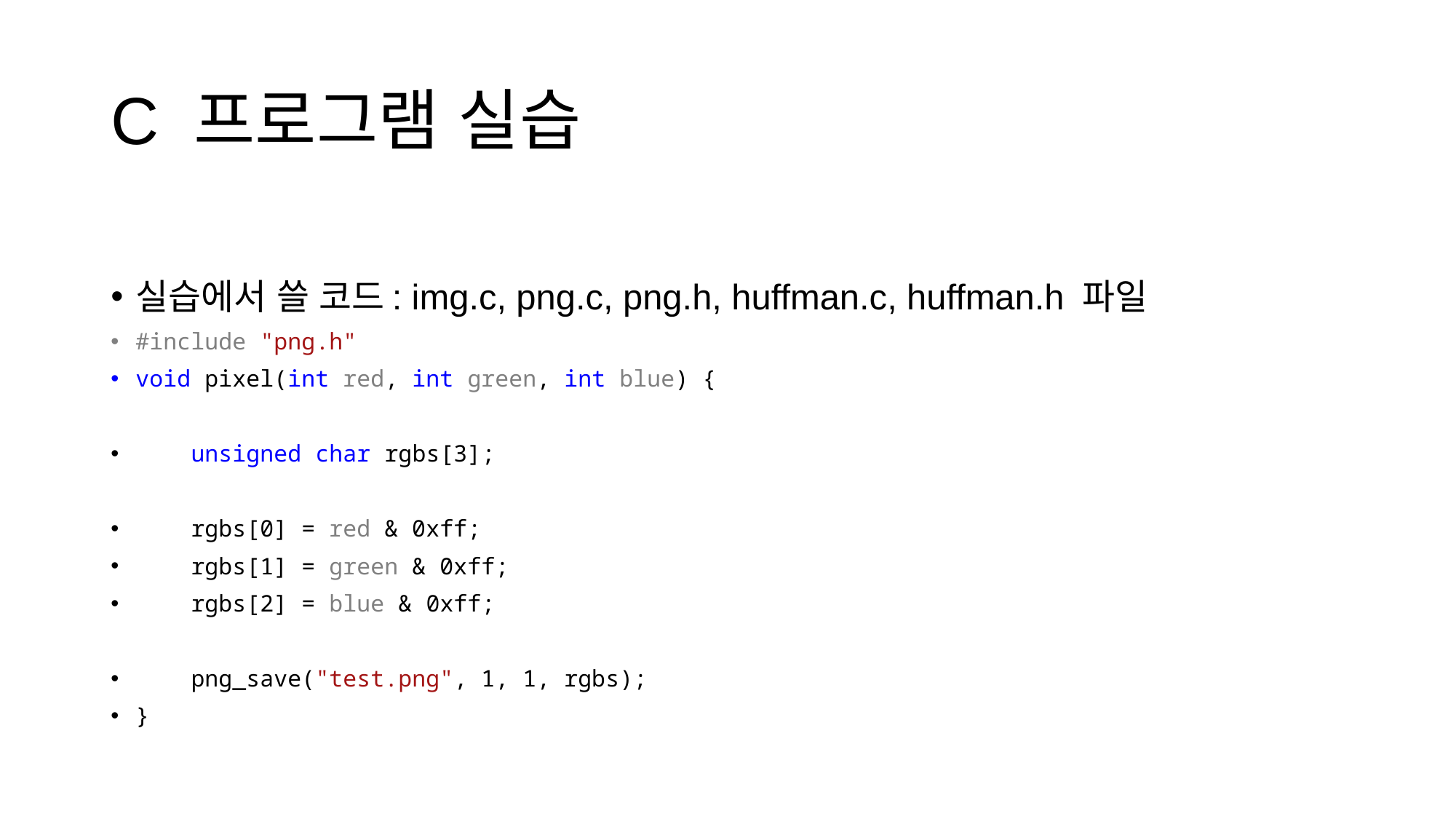

# C 프로그램 실습

실습에서 쓸 코드: img.c, png.c, png.h, huffman.c, huffman.h 파일
#include "png.h"
void pixel(int red, int green, int blue) {

    unsigned char rgbs[3];

    rgbs[0] = red & 0xff;
    rgbs[1] = green & 0xff;
    rgbs[2] = blue & 0xff;

    png_save("test.png", 1, 1, rgbs);
}